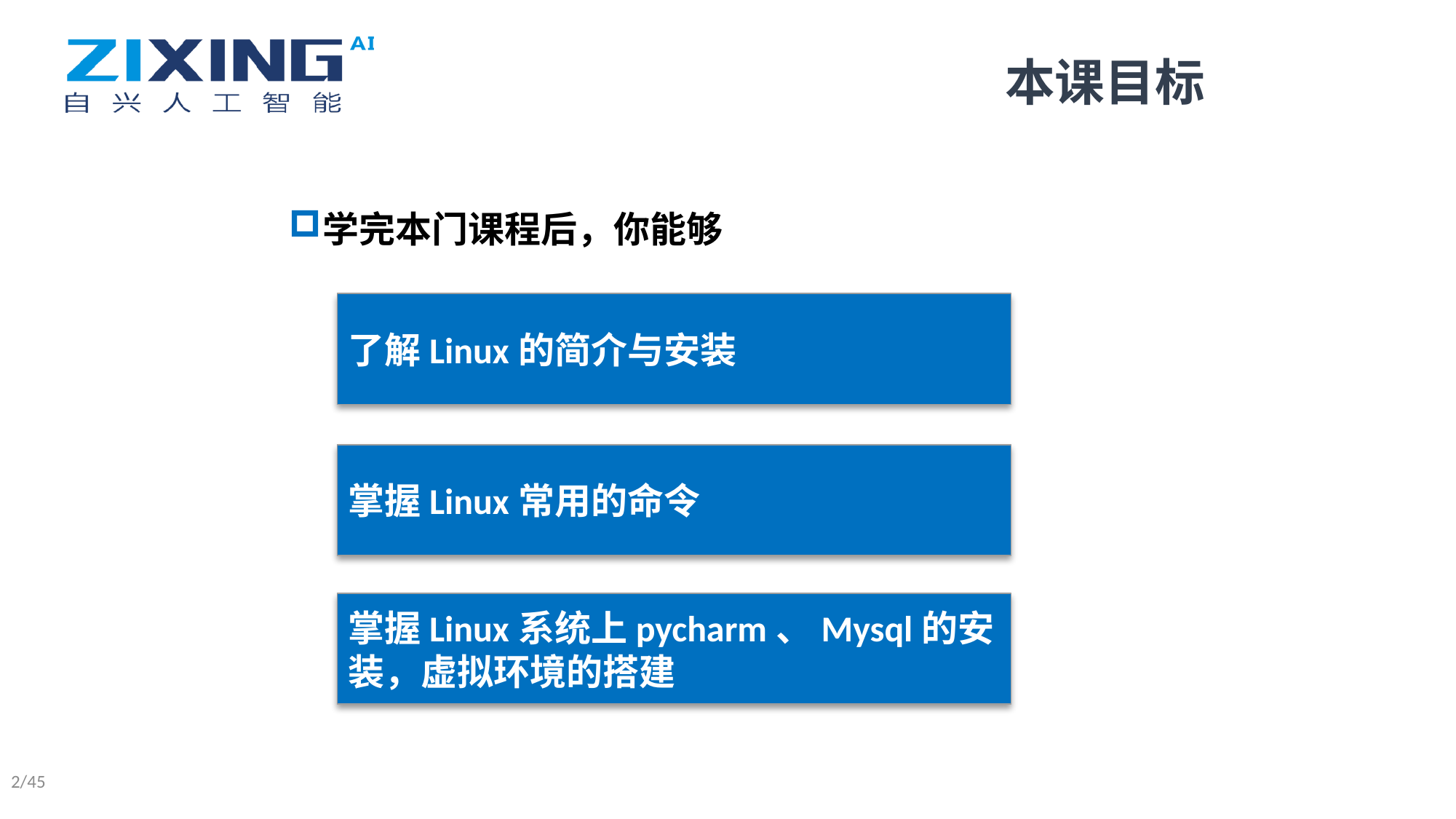

本课目标
学完本门课程后，你能够

了解Linux的简介与安装

掌握Linux常用的命令

掌握Linux系统上pycharm、Mysql的安装，虚拟环境的搭建

2/45